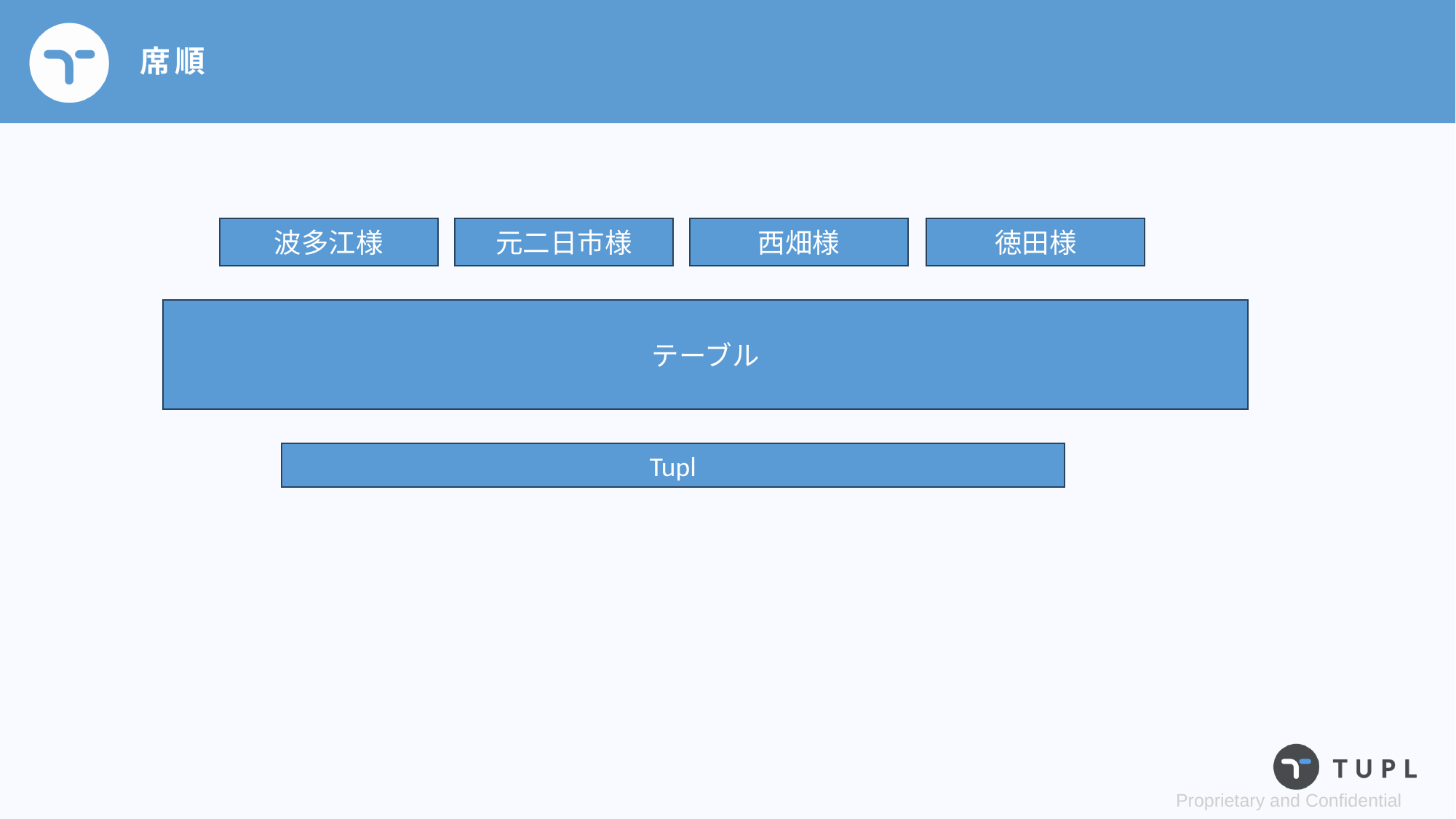

# 席順
元二日市様
西畑様
徳田様
波多江様
テーブル
Tupl